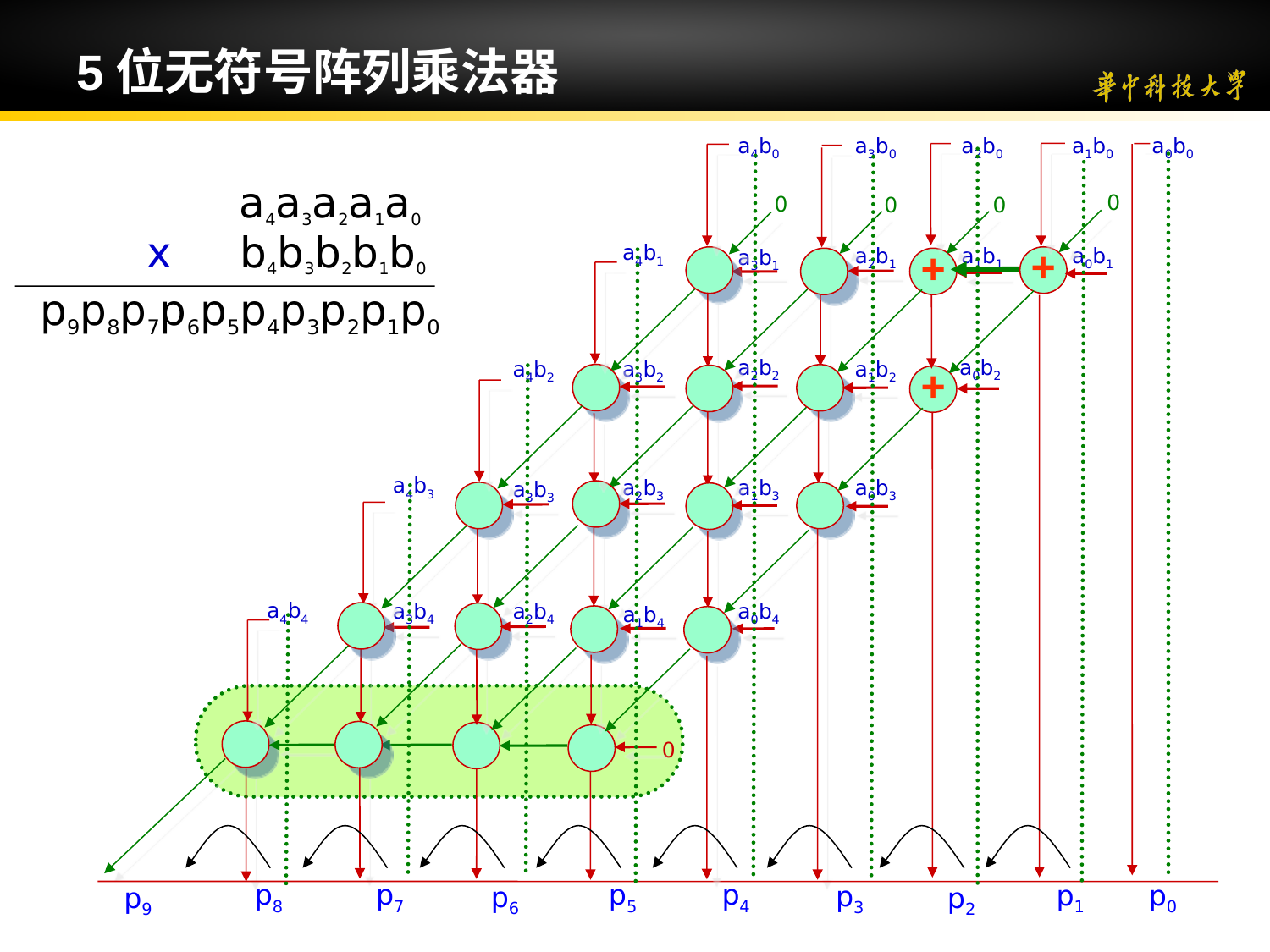

# 5位无符号阵列乘法器
a4b0
a3b0
a2b0
a1b0
a0b0

0

0

0

a4a3a2a1a0
0

 p9p8p7p6p5p4p3p2p1p0
 x     b4b3b2b1b0
a4b1
a2b1
a1b1
a0b1
a3b1
+
+

a2b2
a0b2
a4b2
a3b2
a1b2

+

a4b3
a2b3
a1b3
a0b3
a3b3

a1b4
a4b4
a3b4
a2b4
a0b4

0

p8
   p7
p5
p4
  p1
p0
 p3

  p6
p9
  p2